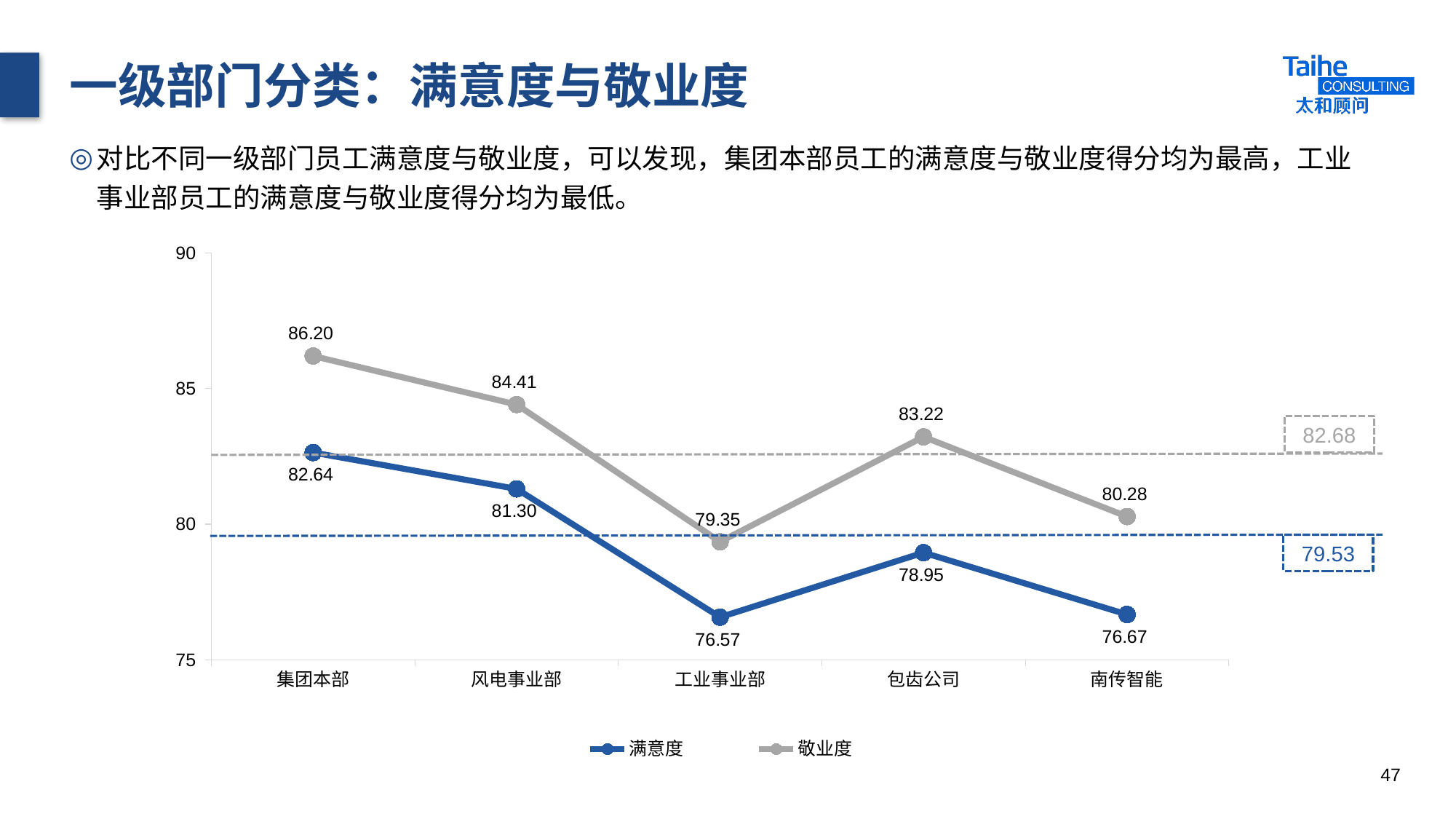

# 一级部门分类：满意度与敬业度
对比不同一级部门员工满意度与敬业度，可以发现，集团本部员工的满意度与敬业度得分均为最高，工业事业部员工的满意度与敬业度得分均为最低。

### Chart

| Category | 满意度 | 敬业度 |
|---|---|---|
| 集团本部 | 82.64 | 86.2 |
| 风电事业部 | 81.3 | 84.41 |
| 工业事业部 | 76.57 | 79.35 |
| 包齿公司 | 78.95 | 83.22 |
| 南传智能 | 76.67 | 80.28 |
82.68
79.53
47